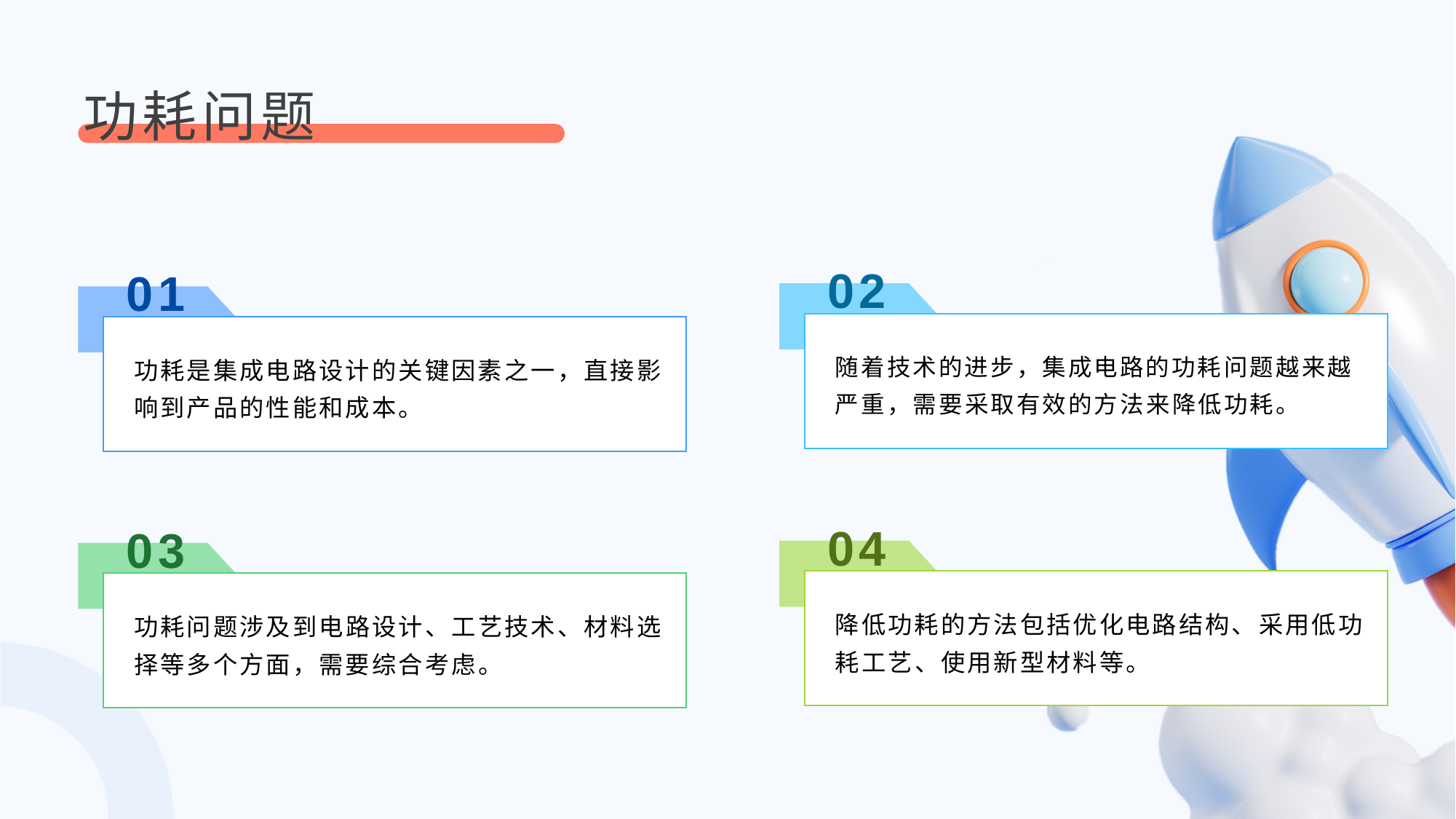

功耗问题
02
01

随着技术的进步，集成电路的功耗问题越来越严重，需要采取有效的方法来降低功耗。
功耗是集成电路设计的关键因素之一，直接影响到产品的性能和成本。
04
03

降低功耗的方法包括优化电路结构、采用低功耗工艺、使用新型材料等。
功耗问题涉及到电路设计、工艺技术、材料选择等多个方面，需要综合考虑。